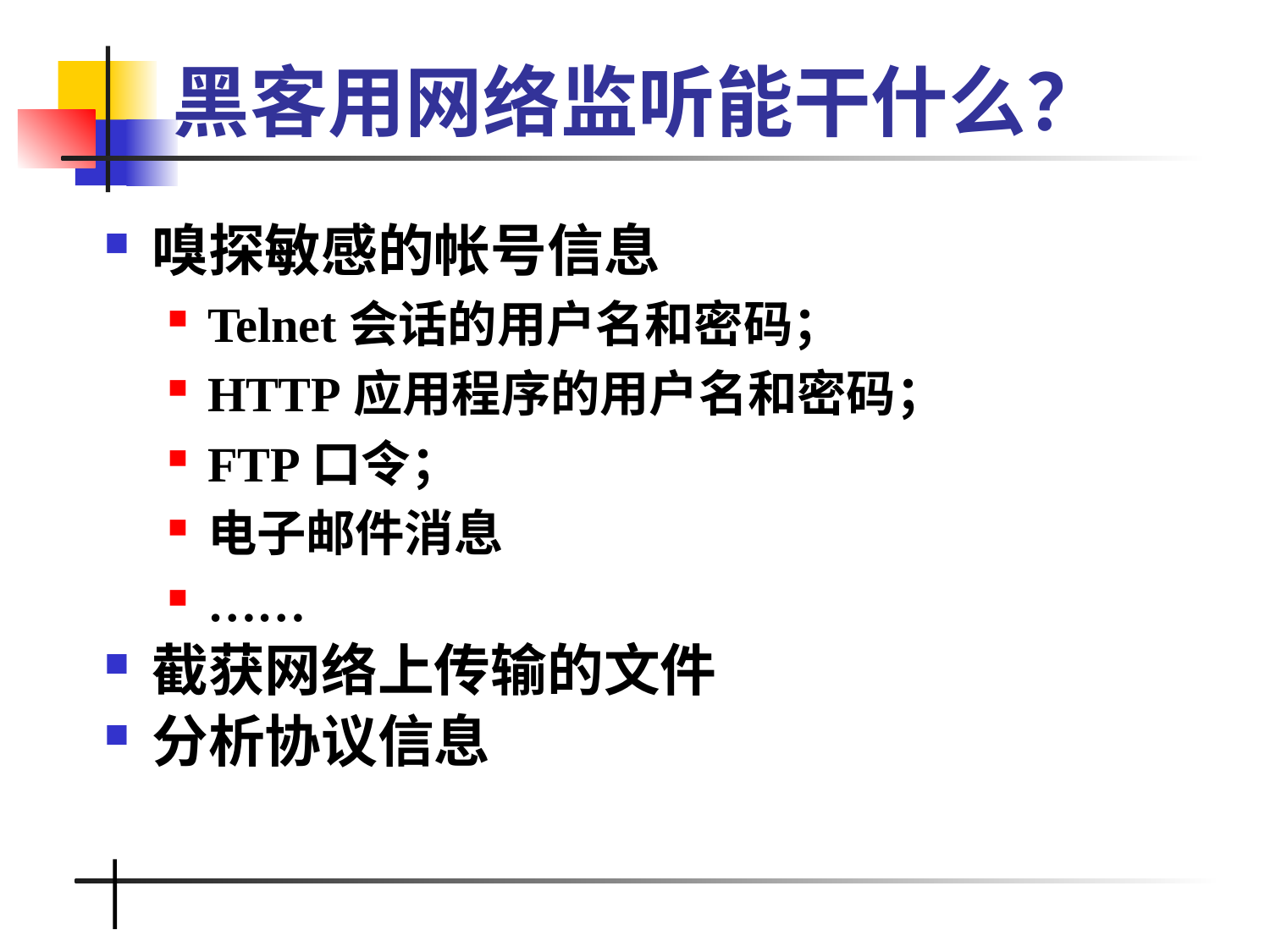

# 黑客用网络监听能干什么？
嗅探敏感的帐号信息
Telnet会话的用户名和密码；
HTTP应用程序的用户名和密码；
FTP口令；
电子邮件消息
……
截获网络上传输的文件
分析协议信息